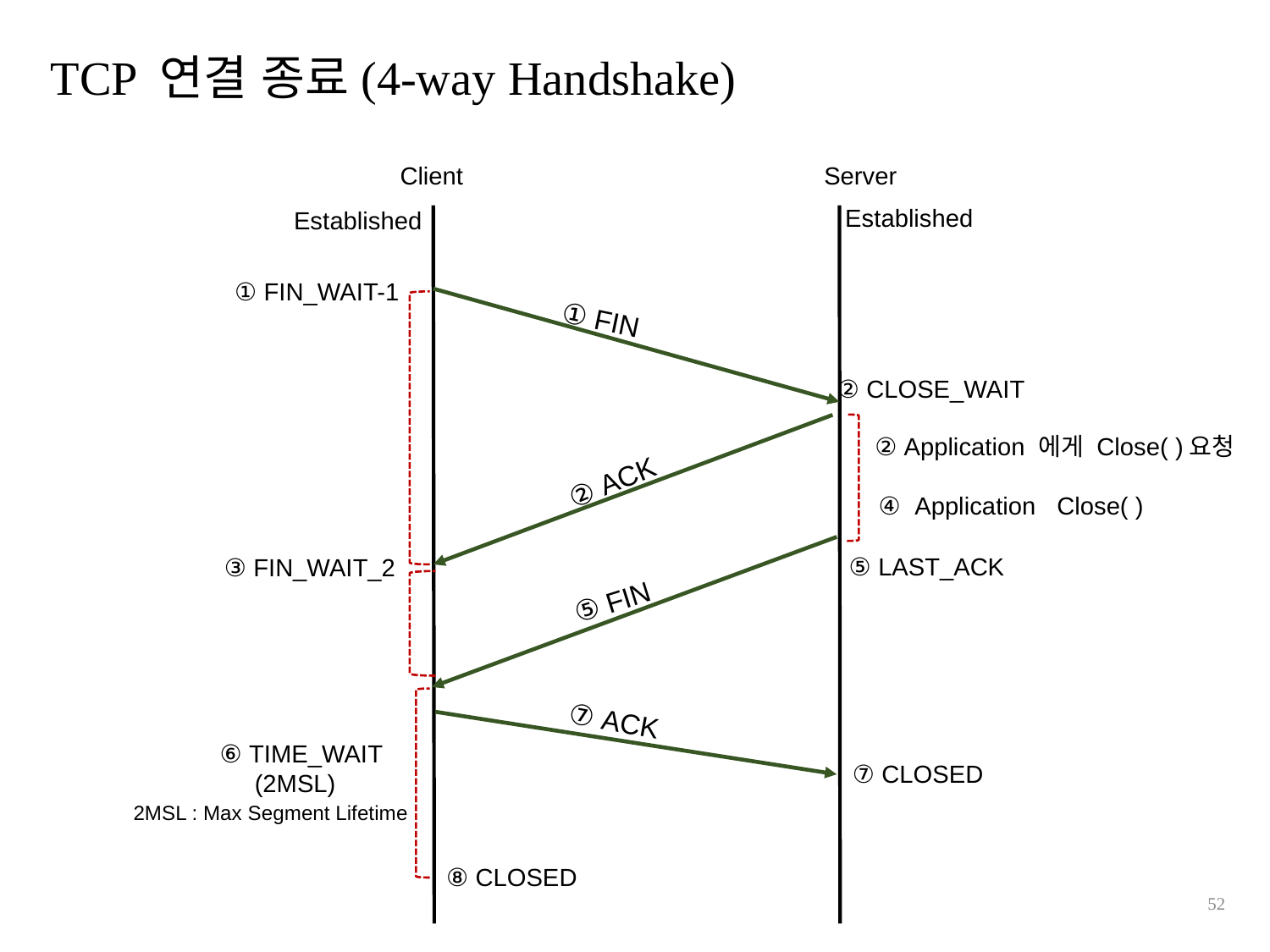

TCP 연결 종료(4-way Handshake)
Server
Client
Established
Established
① FIN_WAIT-1

 ① FIN
  ② CLOSE_WAIT

 ② Application 에게 Close( )요청
② ACK
④  Application   Close( )
⑤ LAST_ACK
③ FIN_WAIT_2

⑤ FIN

⑦ ACK
⑥ TIME_WAIT
     (2MSL)
⑦ CLOSED
2MSL : Max Segment Lifetime
⑧ CLOSED
52